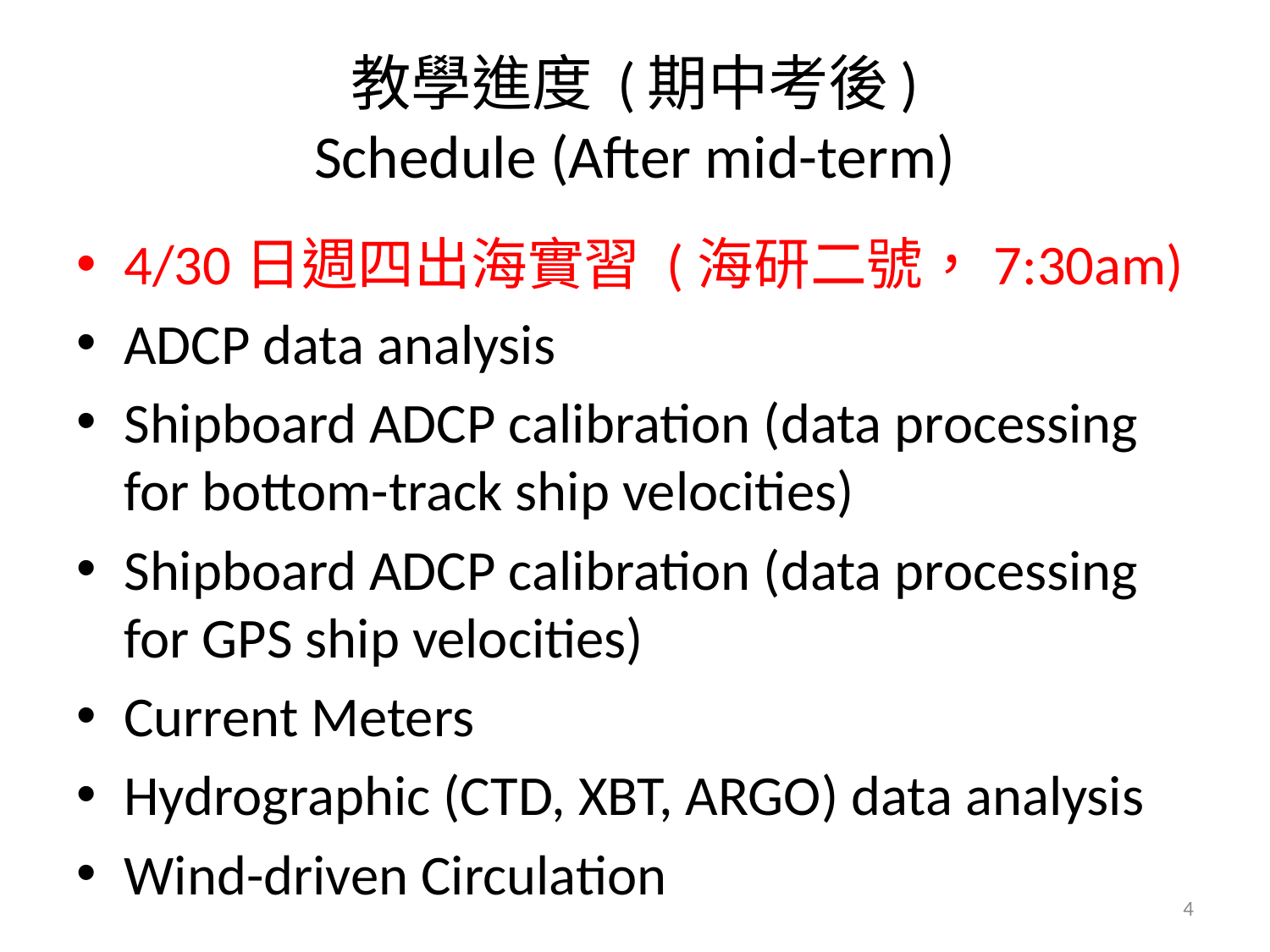

# 教學進度 (期中考後) Schedule (After mid-term)
4/30日週四出海實習 (海研二號，7:30am)
ADCP data analysis
Shipboard ADCP calibration (data processing for bottom-track ship velocities)
Shipboard ADCP calibration (data processing for GPS ship velocities)
Current Meters
Hydrographic (CTD, XBT, ARGO) data analysis
Wind-driven Circulation

4